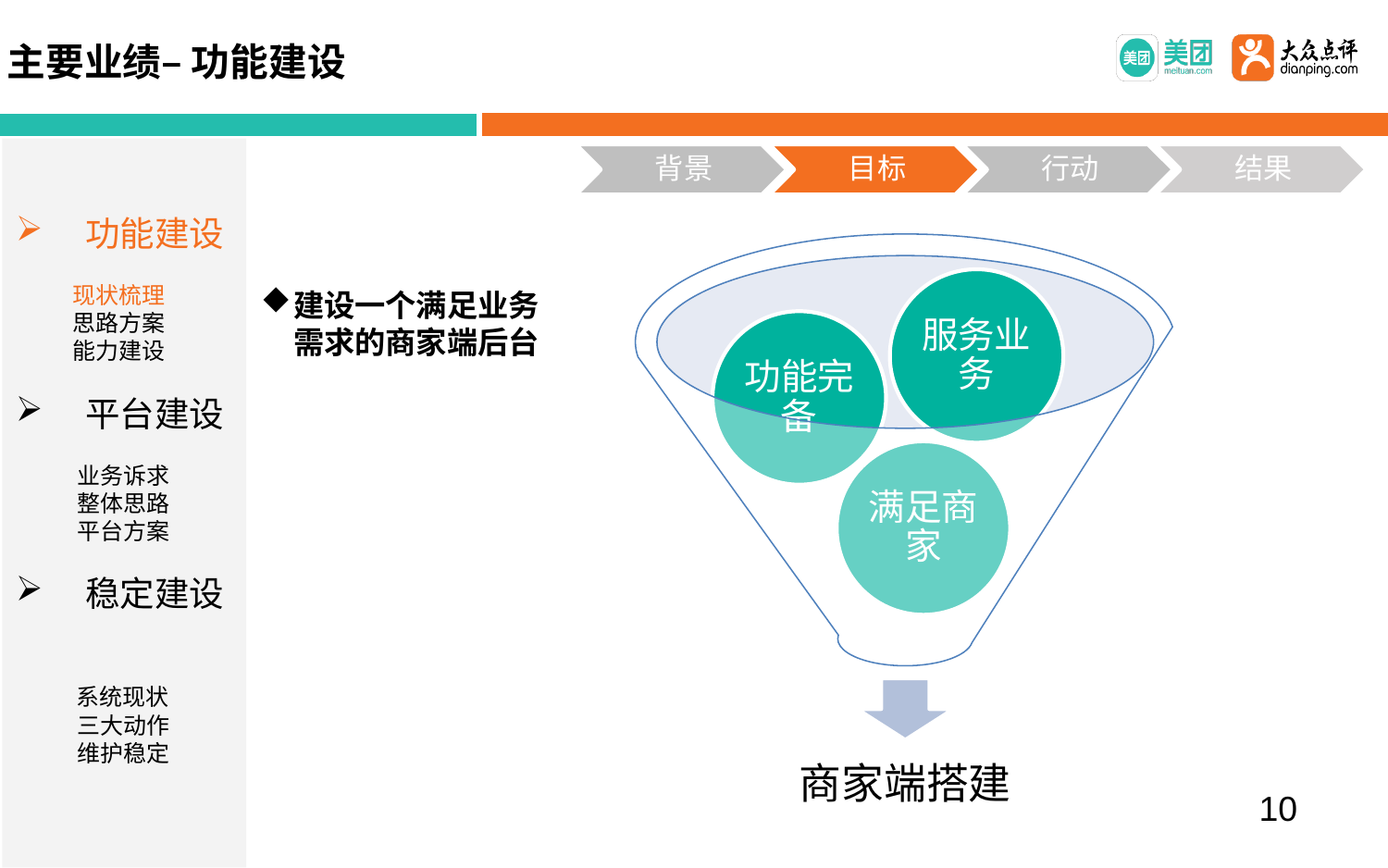

# 主要业绩– 功能建设
功能建设

          现状梳理
          思路方案
          能力建设

平台建设

           业务诉求
           整体思路
           平台方案

稳定建设

         系统现状
           三大动作
           维护稳定

背景
目标
行动
结果
商家端搭建
满足商家
功能完备
服务业务
建设一个满足业务需求的商家端后台

10